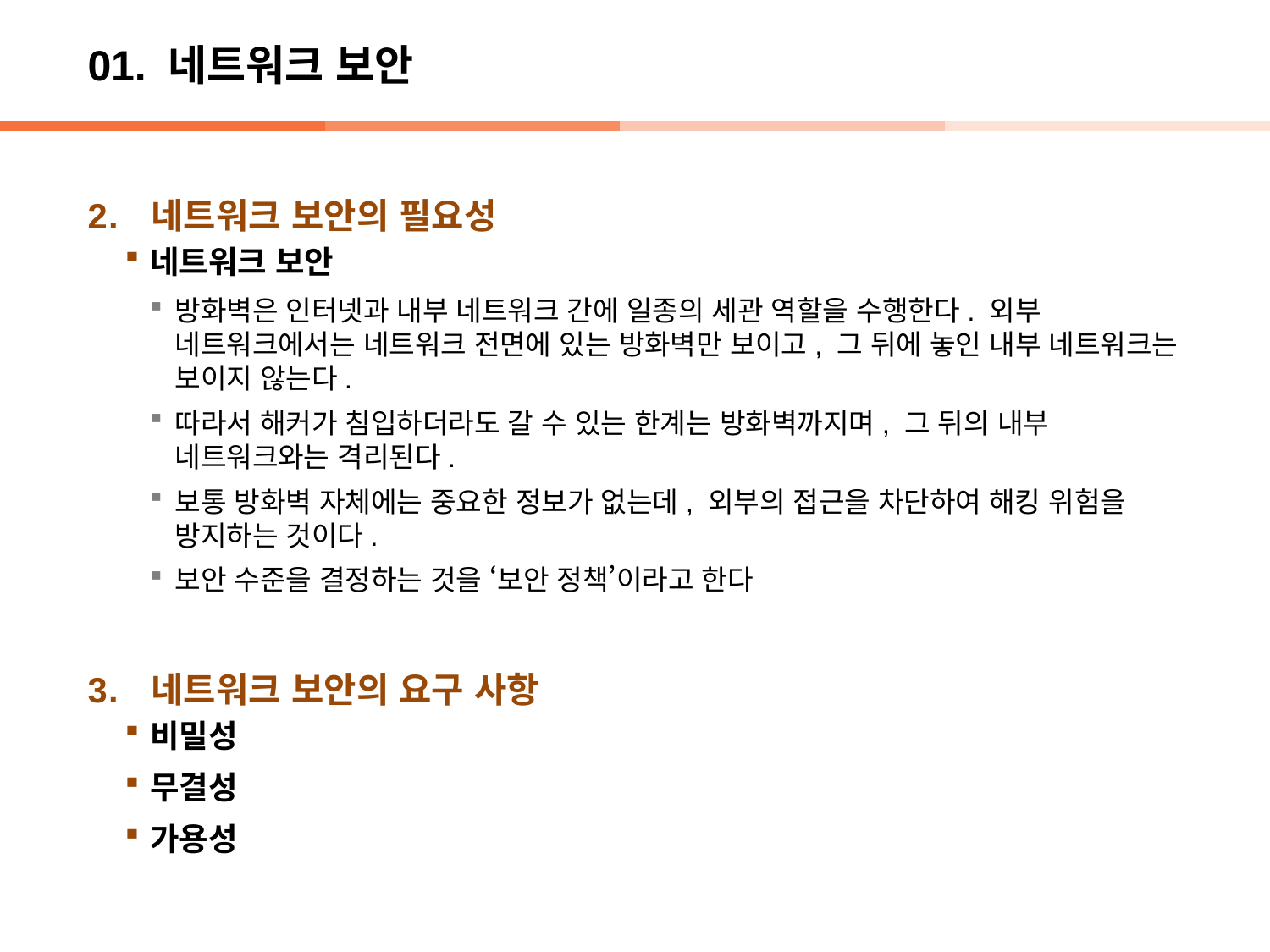

# 01. 네트워크 보안
네트워크 보안의 필요성
네트워크 보안
방화벽은 인터넷과 내부 네트워크 간에 일종의 세관 역할을 수행한다. 외부 네트워크에서는 네트워크 전면에 있는 방화벽만 보이고, 그 뒤에 놓인 내부 네트워크는 보이지 않는다.
따라서 해커가 침입하더라도 갈 수 있는 한계는 방화벽까지며, 그 뒤의 내부 네트워크와는 격리된다.
보통 방화벽 자체에는 중요한 정보가 없는데, 외부의 접근을 차단하여 해킹 위험을 방지하는 것이다.
보안 수준을 결정하는 것을 ‘보안 정책’이라고 한다

네트워크 보안의 요구 사항
비밀성
무결성
가용성